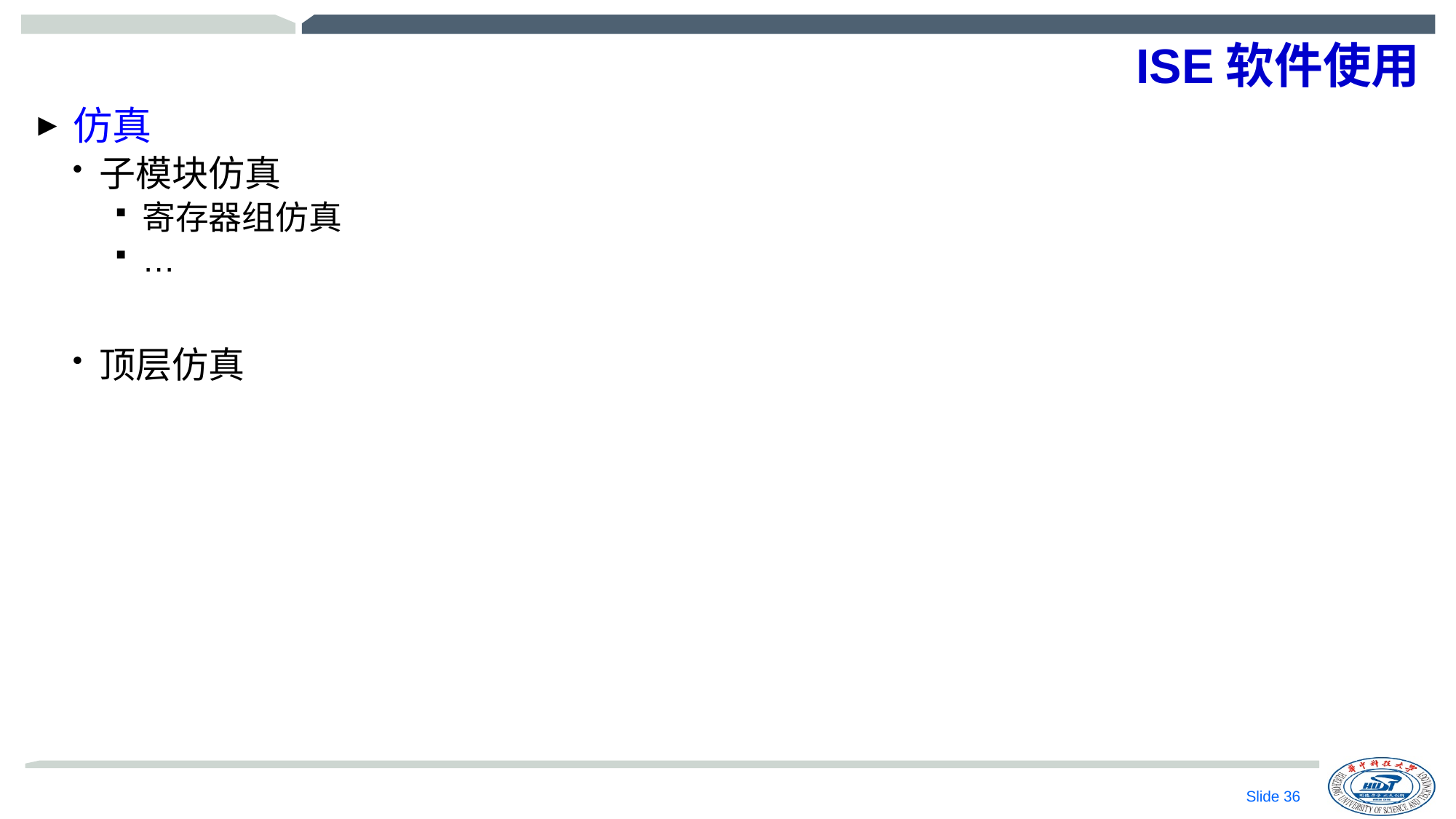

# ISE软件使用
仿真
子模块仿真
寄存器组仿真
…

顶层仿真

Slide 36